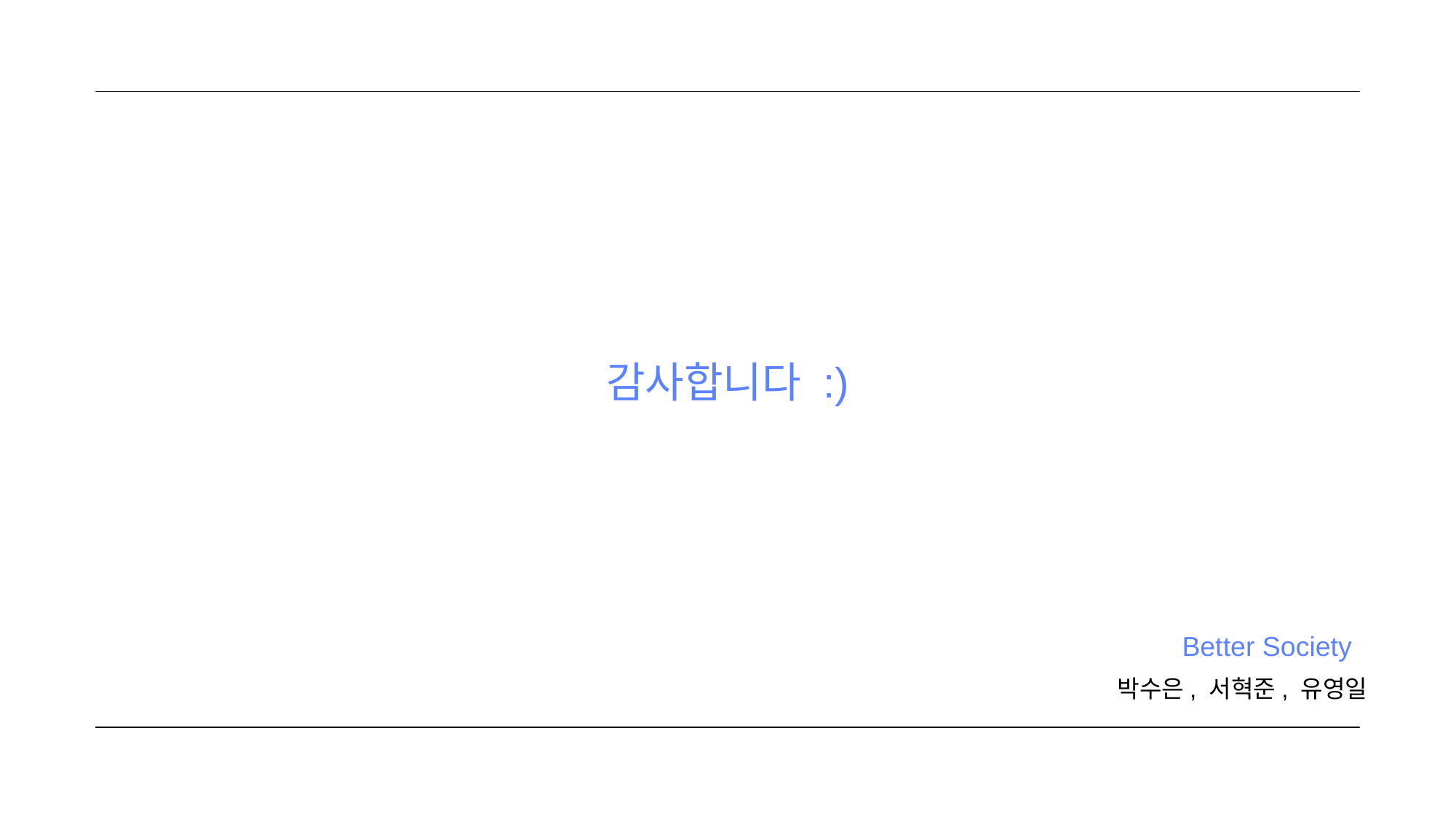

감사합니다 :)
Better Society
 박수은, 서혁준, 유영일